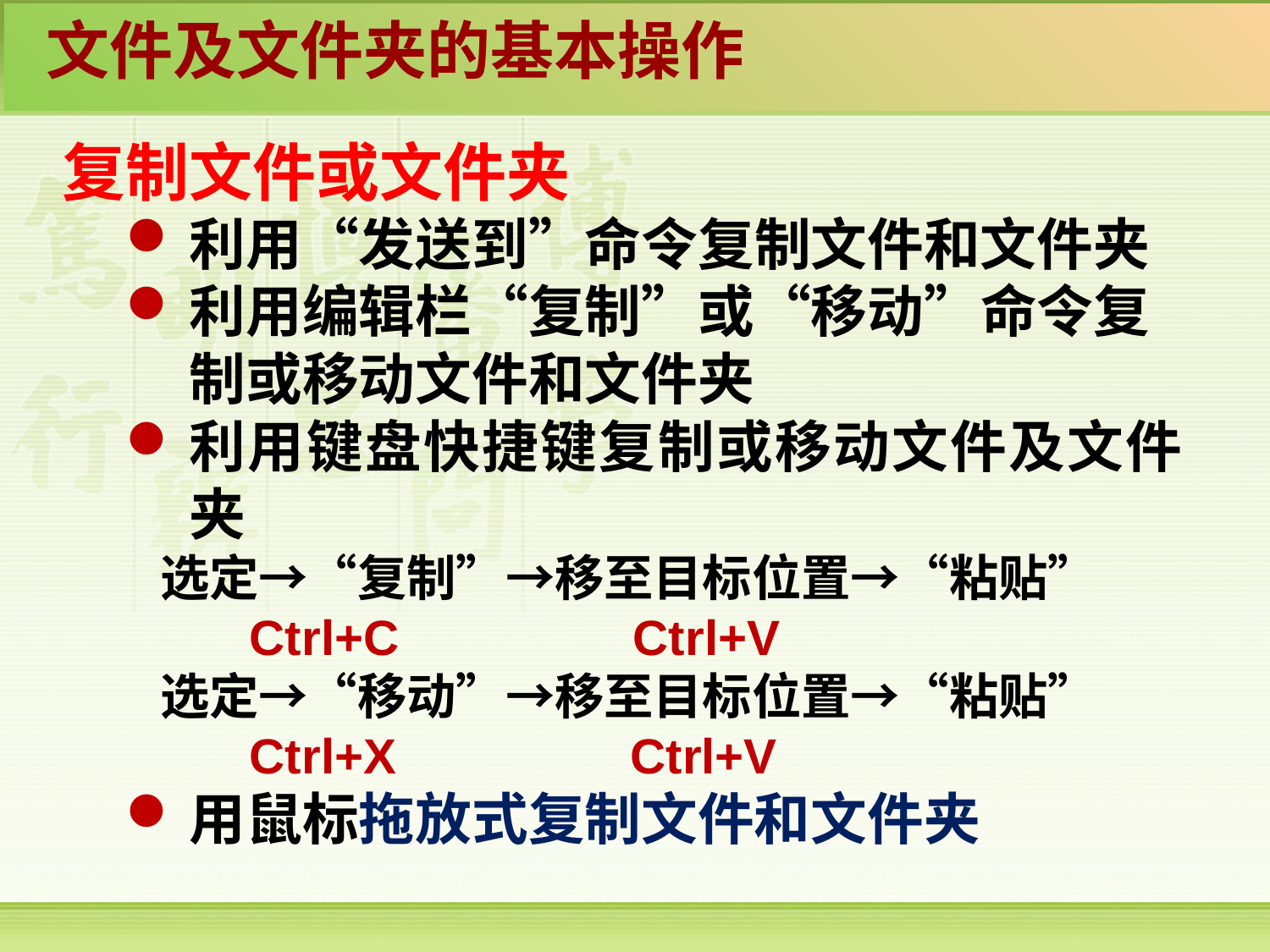

文件及文件夹的基本操作
复制文件或文件夹
利用“发送到”命令复制文件和文件夹
利用编辑栏“复制”或“移动”命令复制或移动文件和文件夹
利用键盘快捷键复制或移动文件及文件夹
  选定→“复制”→移至目标位置→“粘贴”
         Ctrl+C                 Ctrl+V
  选定→“移动”→移至目标位置→“粘贴”
         Ctrl+X                 Ctrl+V
用鼠标拖放式复制文件和文件夹

45